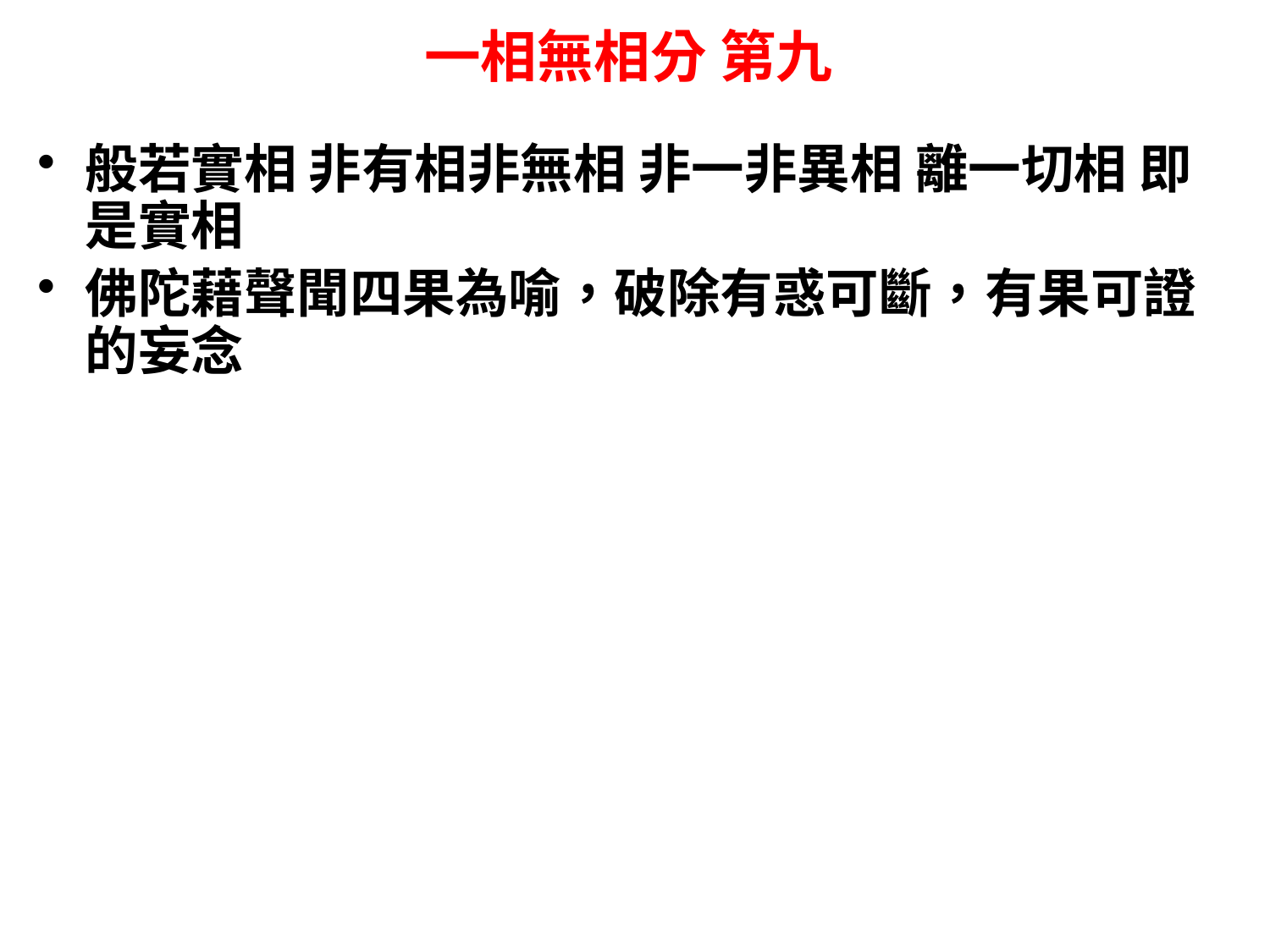

# 一相無相分 第九
般若實相 非有相非無相 非一非異相 離一切相 即是實相
佛陀藉聲聞四果為喻，破除有惑可斷，有果可證的妄念